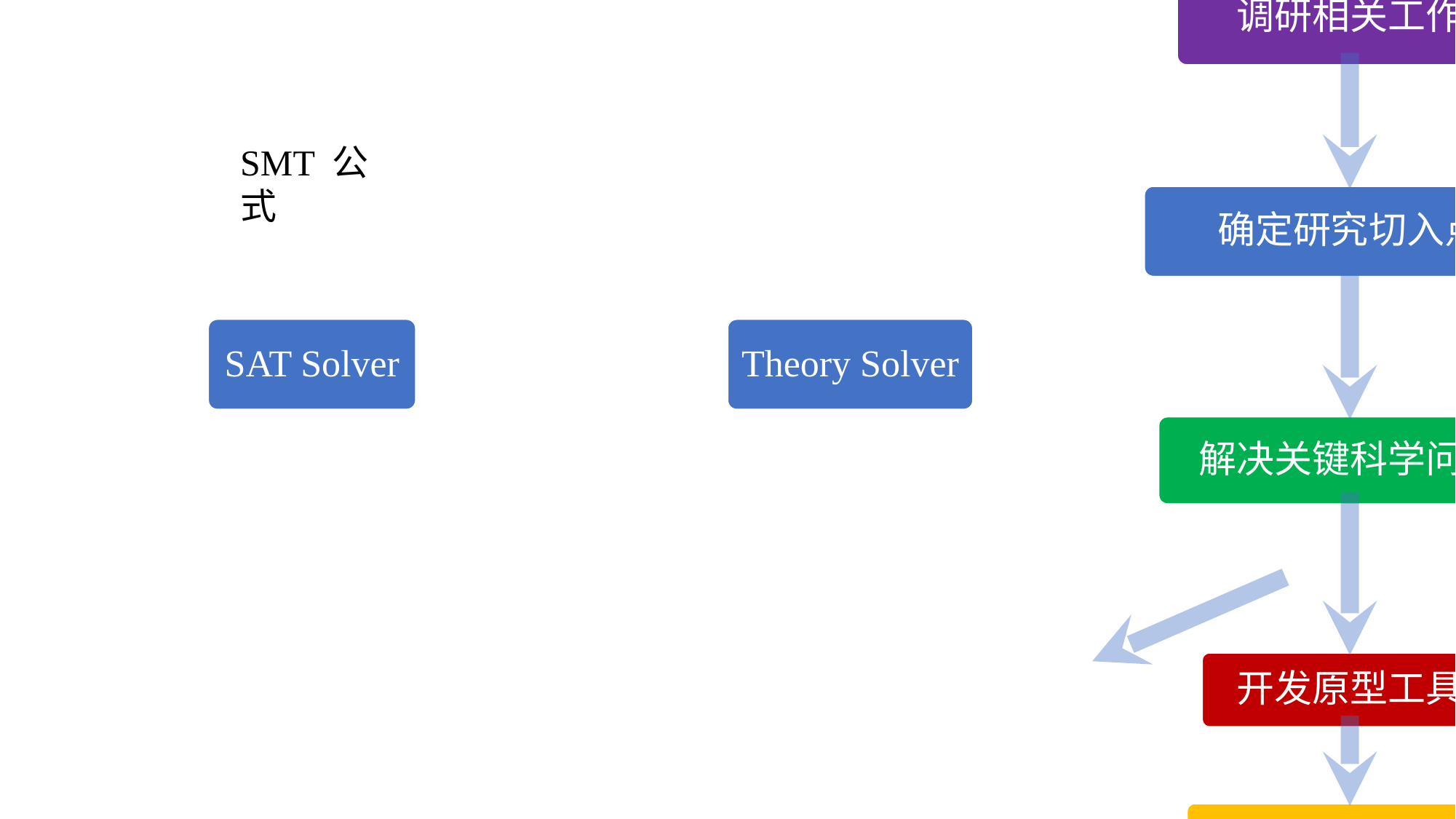

调研相关工作
SMT 公式

确定研究切入点

SAT Solver

Theory Solver

解决关键科学问题

开发原型工具

实验设计与分析